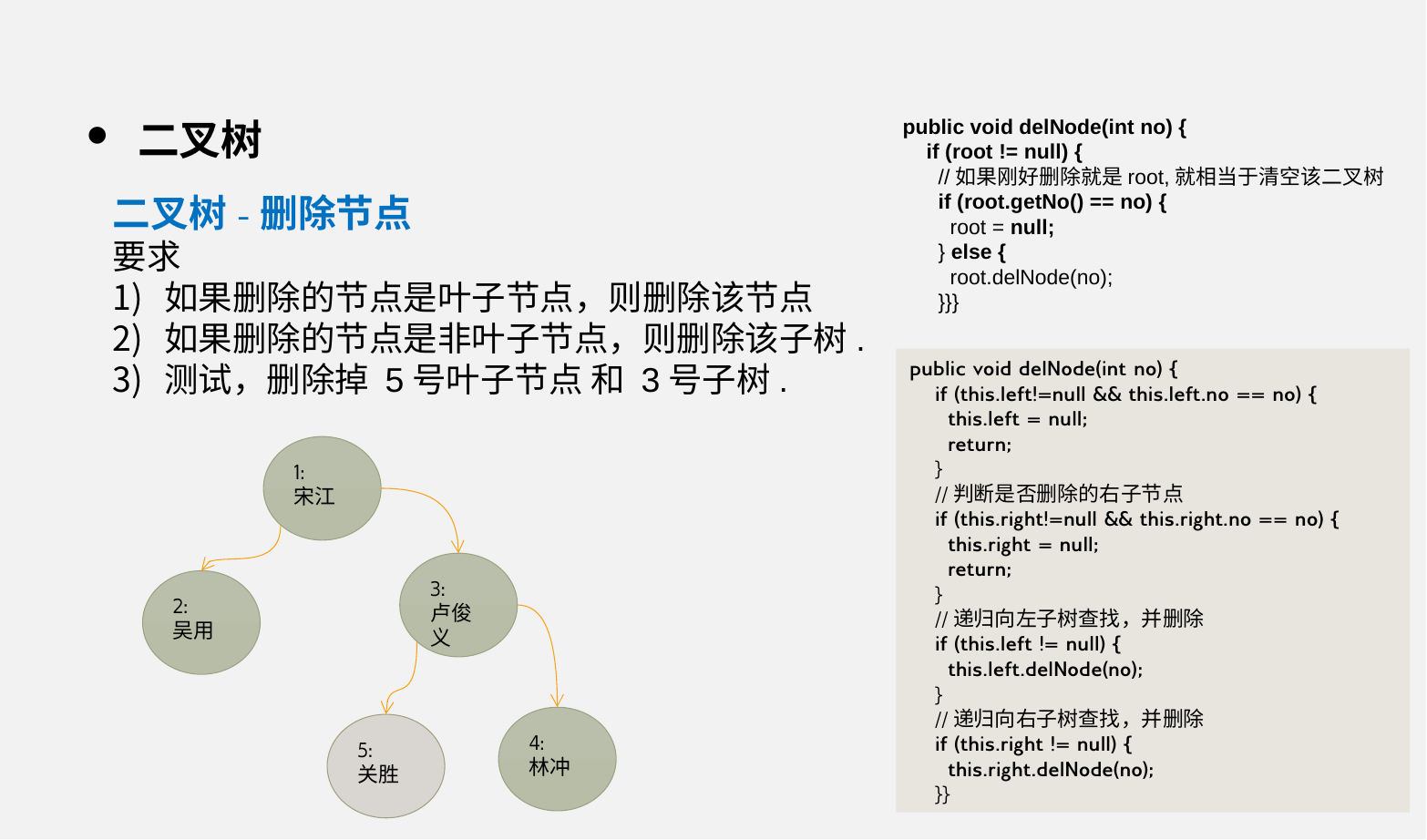

public void delNode(int no) {
    if (root != null) {
      //如果刚好删除就是root,就相当于清空该二叉树
      if (root.getNo() == no) {
        root = null;
      } else {
        root.delNode(no);
      }}}
二叉树
二叉树-删除节点
要求
如果删除的节点是叶子节点，则删除该节点
如果删除的节点是非叶子节点，则删除该子树.
测试，删除掉 5号叶子节点 和 3号子树.

public void delNode(int no) {
    if (this.left!=null && this.left.no == no) {
      this.left = null;
      return;
    }
    //判断是否删除的右子节点
    if (this.right!=null && this.right.no == no) {
      this.right = null;
      return;
    }
    //递归向左子树查找，并删除
    if (this.left != null) {
      this.left.delNode(no);
    }
    //递归向右子树查找，并删除
    if (this.right != null) {
      this.right.delNode(no);
    }}
1:
宋江
3:
卢俊义
2:
吴用
4:
林冲
5:
关胜